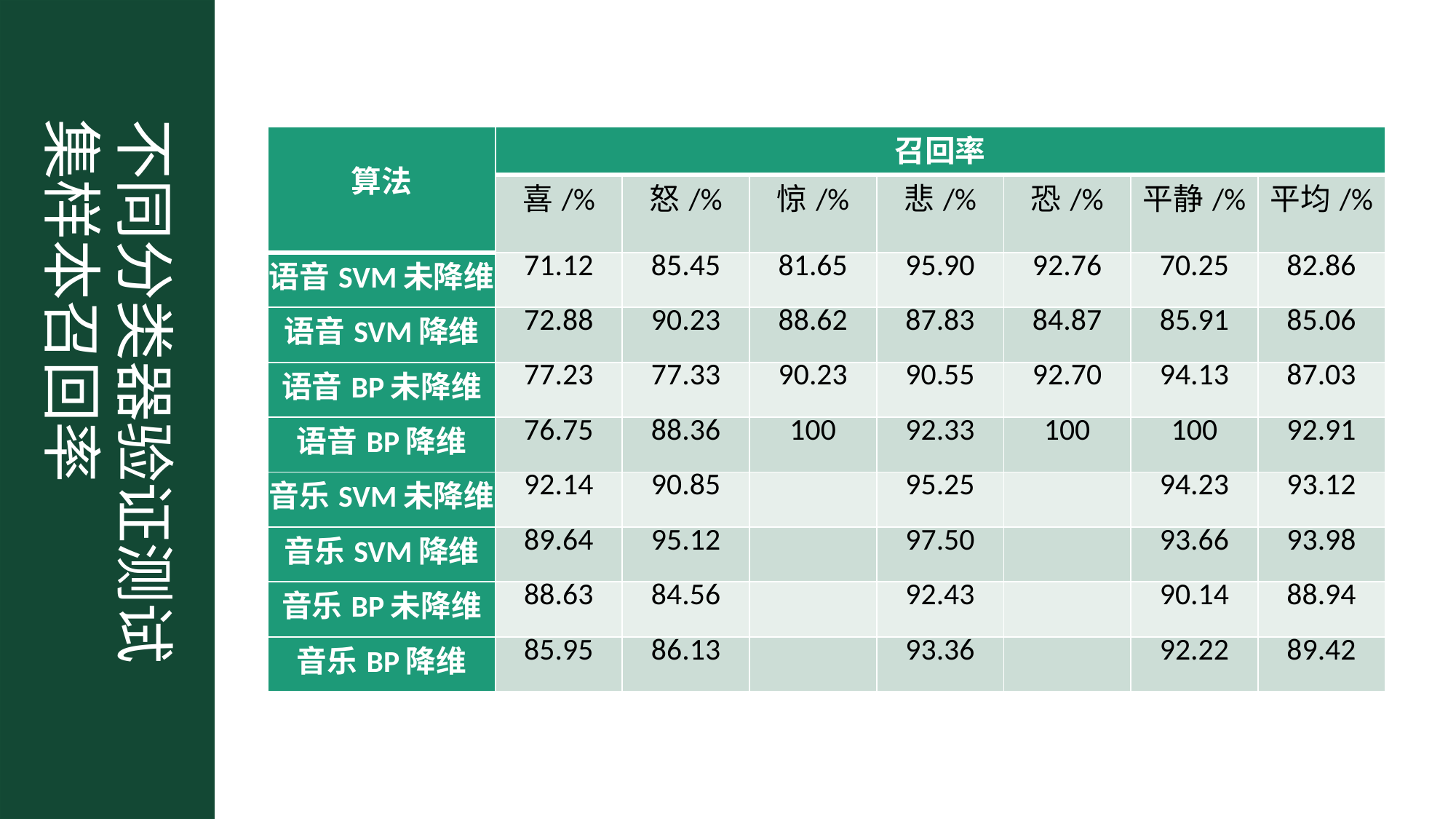

不同分类器验证测试集样本召回率

| 算法 | 召回率 |  |  |  |  |  |  |
| --- | --- | --- | --- | --- | --- | --- | --- |
|  | 喜/% | 怒/% | 惊/% | 悲/% | 恐/% | 平静/% | 平均/% |
| 语音SVM未降维 | 71.12 | 85.45 | 81.65 | 95.90 | 92.76 | 70.25 | 82.86 |
| 语音SVM降维 | 72.88 | 90.23 | 88.62 | 87.83 | 84.87 | 85.91 | 85.06 |
| 语音BP未降维 | 77.23 | 77.33 | 90.23 | 90.55 | 92.70 | 94.13 | 87.03 |
| 语音BP降维 | 76.75 | 88.36 | 100 | 92.33 | 100 | 100 | 92.91 |
| 音乐SVM未降维 | 92.14 | 90.85 |  | 95.25 |  | 94.23 | 93.12 |
| 音乐SVM降维 | 89.64 | 95.12 |  | 97.50 |  | 93.66 | 93.98 |
| 音乐BP未降维 | 88.63 | 84.56 |  | 92.43 |  | 90.14 | 88.94 |
| 音乐BP降维 | 85.95 | 86.13 |  | 93.36 |  | 92.22 | 89.42 |